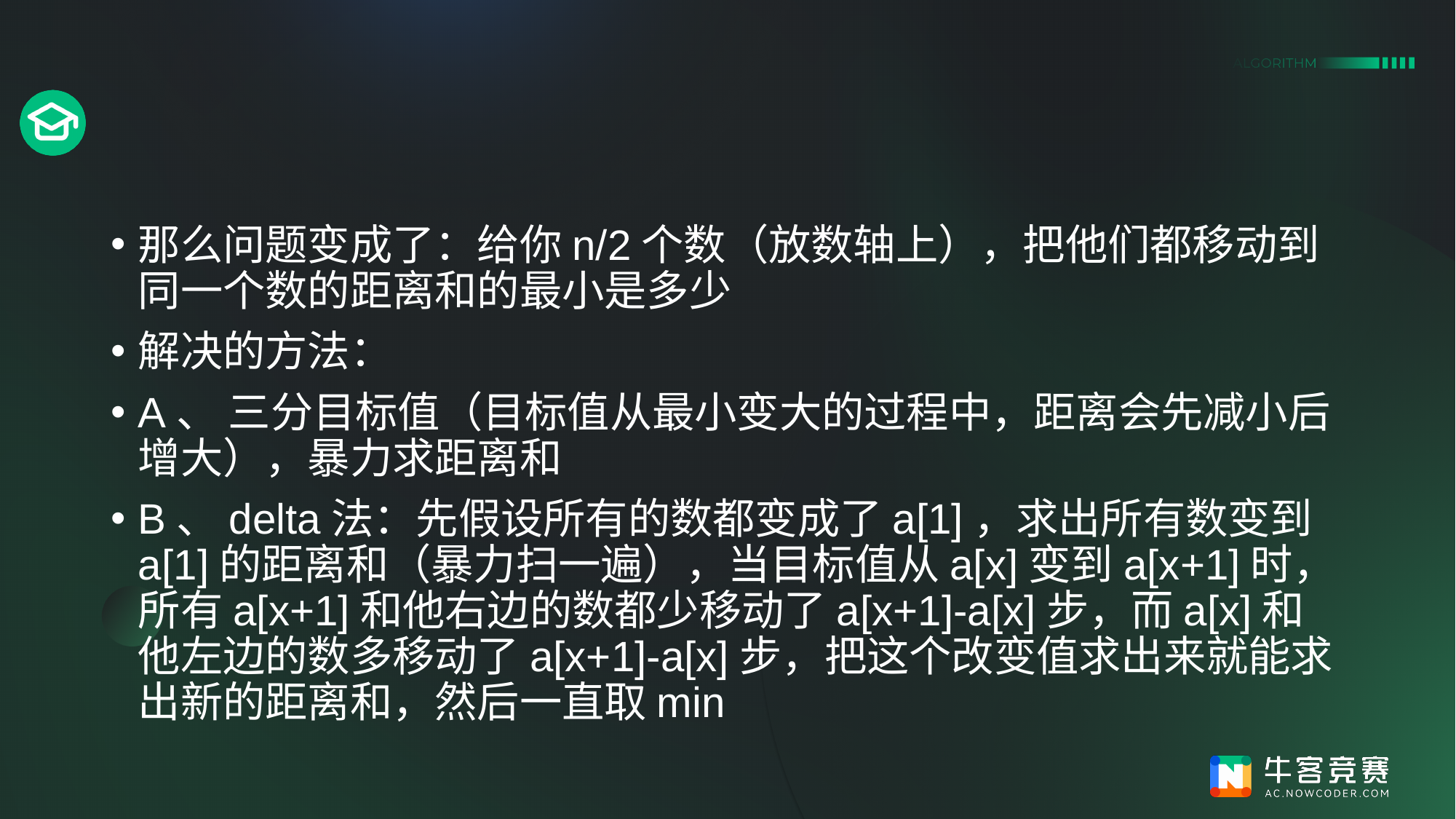

#
那么问题变成了：给你n/2个数（放数轴上），把他们都移动到同一个数的距离和的最小是多少
解决的方法：
A、 三分目标值（目标值从最小变大的过程中，距离会先减小后增大），暴力求距离和
B、delta法：先假设所有的数都变成了a[1]，求出所有数变到a[1]的距离和（暴力扫一遍），当目标值从a[x]变到a[x+1]时，所有a[x+1]和他右边的数都少移动了a[x+1]-a[x]步，而a[x]和他左边的数多移动了a[x+1]-a[x]步，把这个改变值求出来就能求出新的距离和，然后一直取min